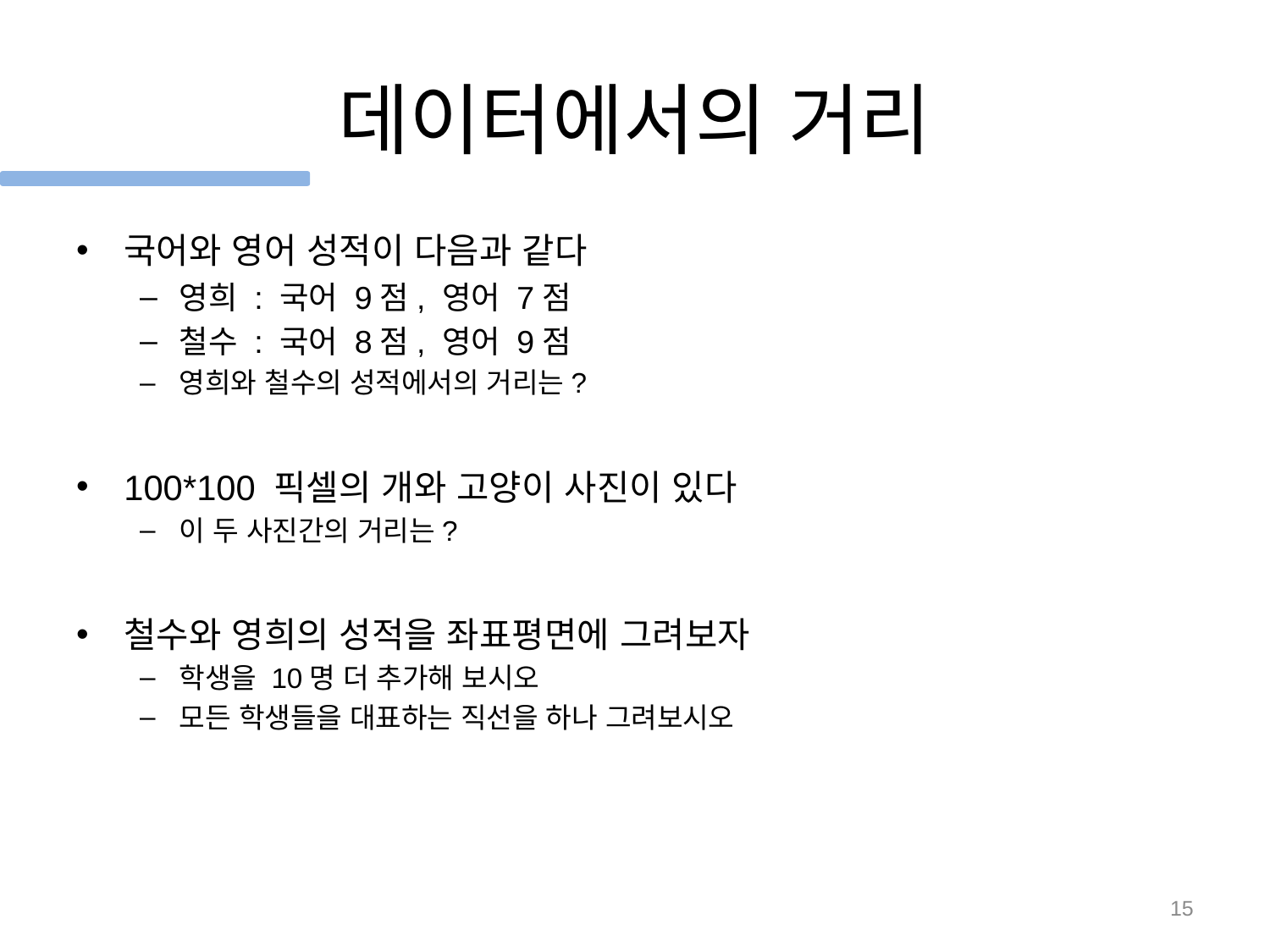

# 데이터에서의 거리

국어와 영어 성적이 다음과 같다
영희 : 국어 9점, 영어 7점
철수 : 국어 8점, 영어 9점
영희와 철수의 성적에서의 거리는?

100*100 픽셀의 개와 고양이 사진이 있다
이 두 사진간의 거리는?

철수와 영희의 성적을 좌표평면에 그려보자
학생을 10명 더 추가해 보시오
모든 학생들을 대표하는 직선을 하나 그려보시오
15